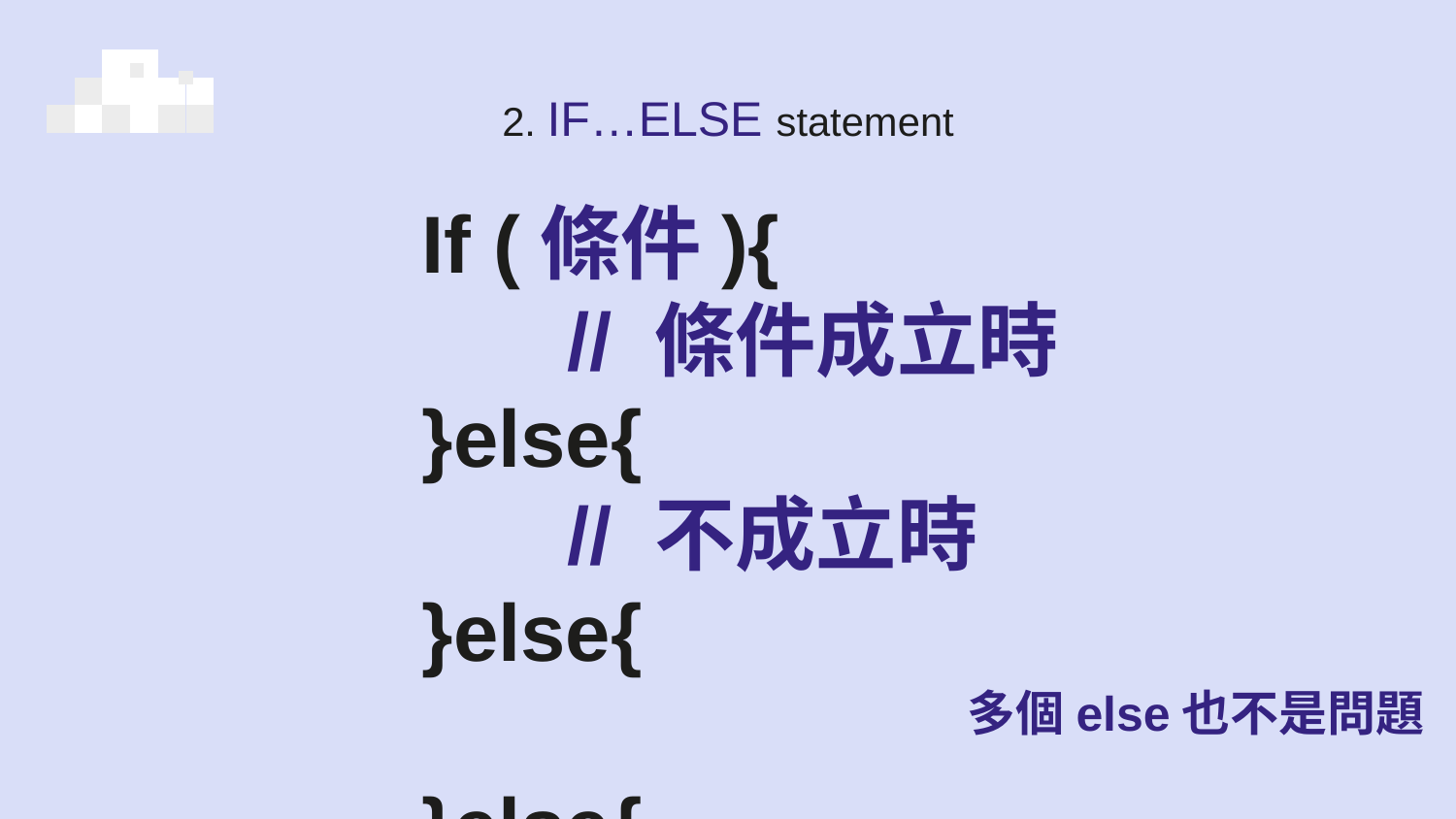

# 2. IF…ELSE statement
多個else也不是問題
If (條件){
	// 條件成立時
}else{
	// 不成立時
}else{

}else{

} else{

}else{

} else{

}else{

}else{

}else{

}else{

}else{

}else{

}else{

}else{

}else{

}else{

}else{

}else{

}else{

}else{

}else{

}else{

}else{

}